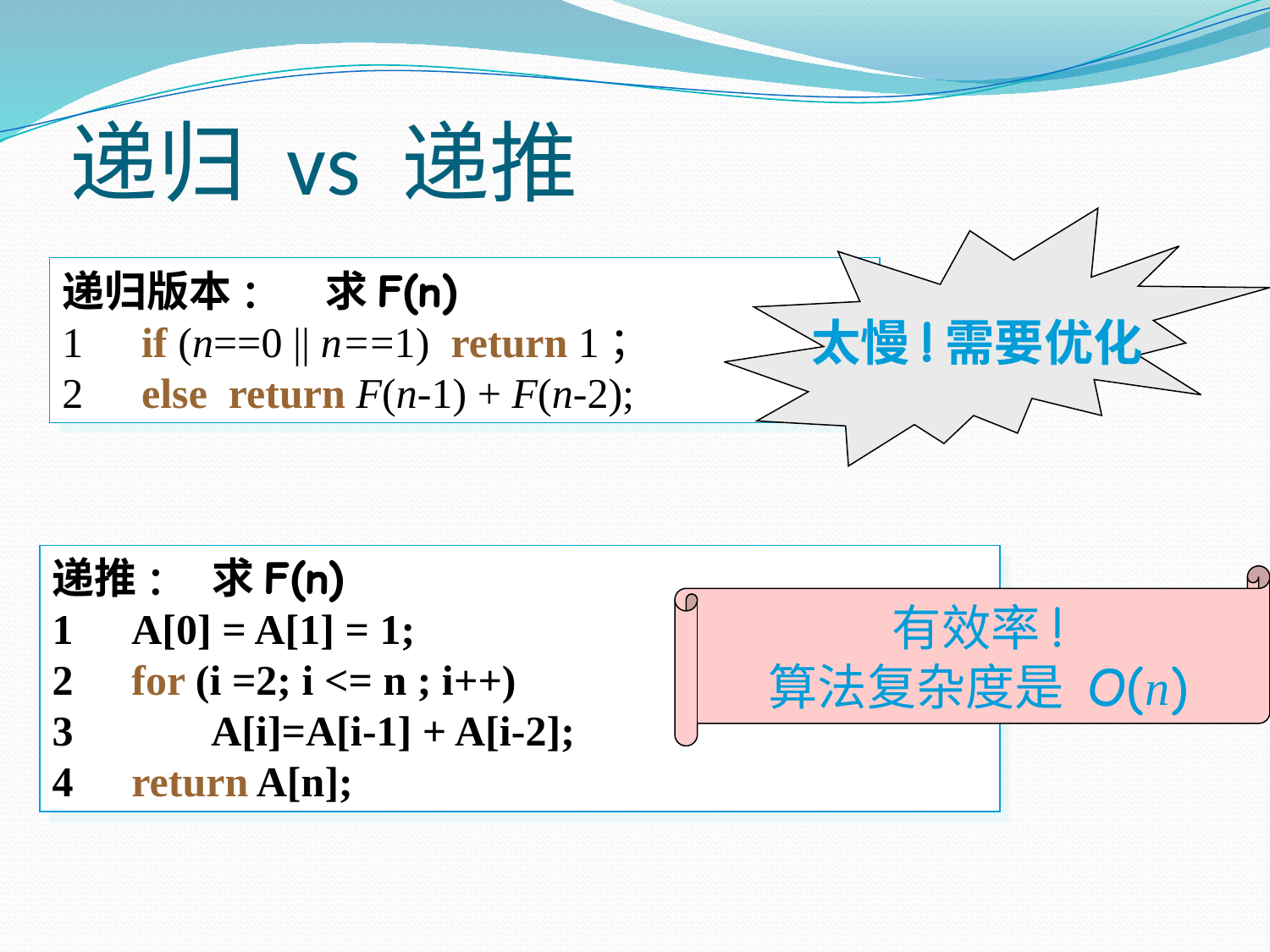

# 递归 vs 递推
太慢!需要优化
递归版本:   求F(n)
1	if (n==0 || n==1)  return 1；
2	else  return F(n-1) + F(n-2);
递推:  求F(n)
1	A[0] = A[1] = 1;
2	for (i =2; i <= n ; i++)
3		A[i]=A[i-1] + A[i-2];
4	return A[n];
有效率!
算法复杂度是 O(n)